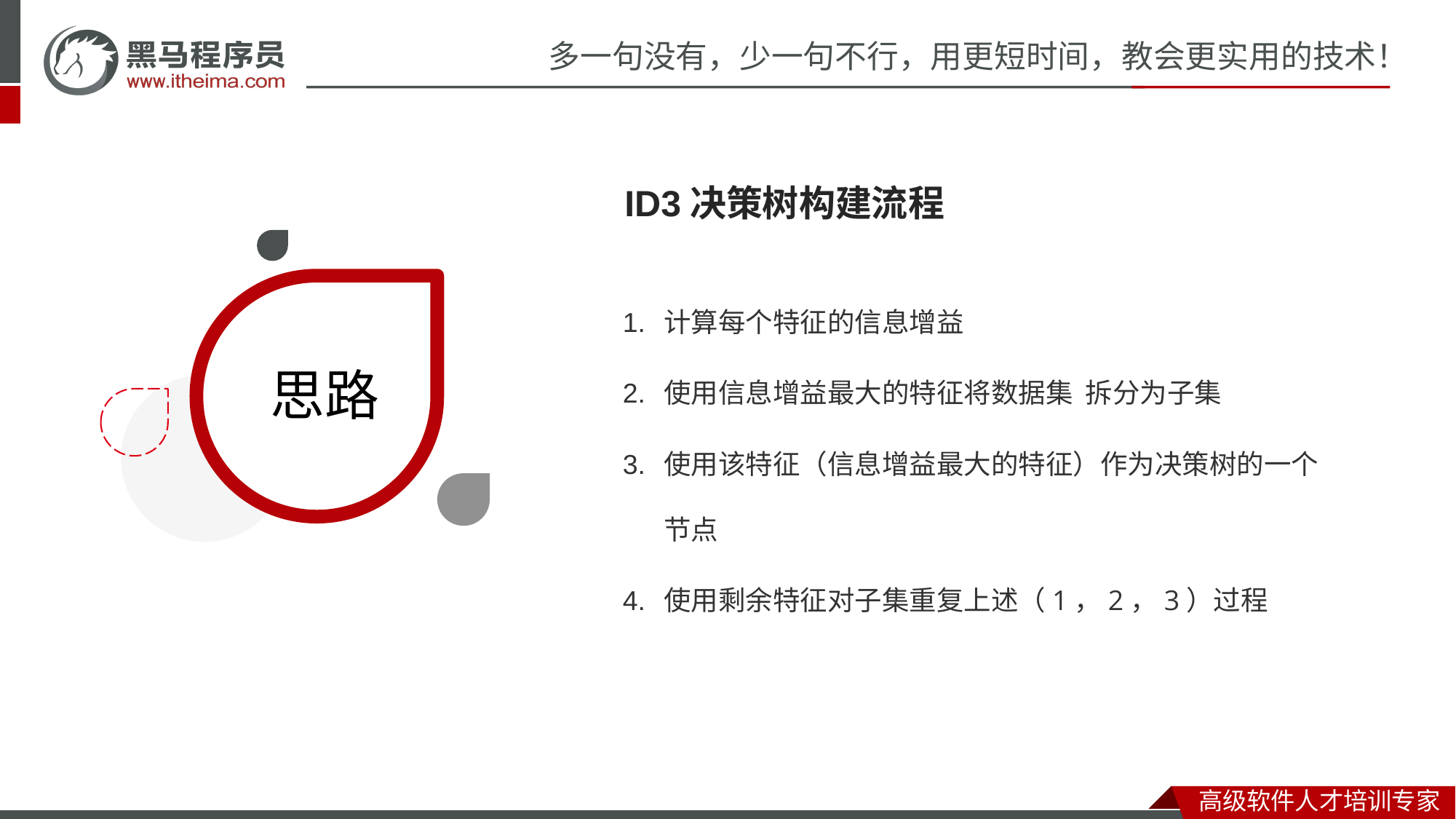

ID3决策树构建流程
计算每个特征的信息增益
使用信息增益最大的特征将数据集  拆分为子集
使用该特征（信息增益最大的特征）作为决策树的一个节点
使用剩余特征对子集重复上述（1，2，3）过程